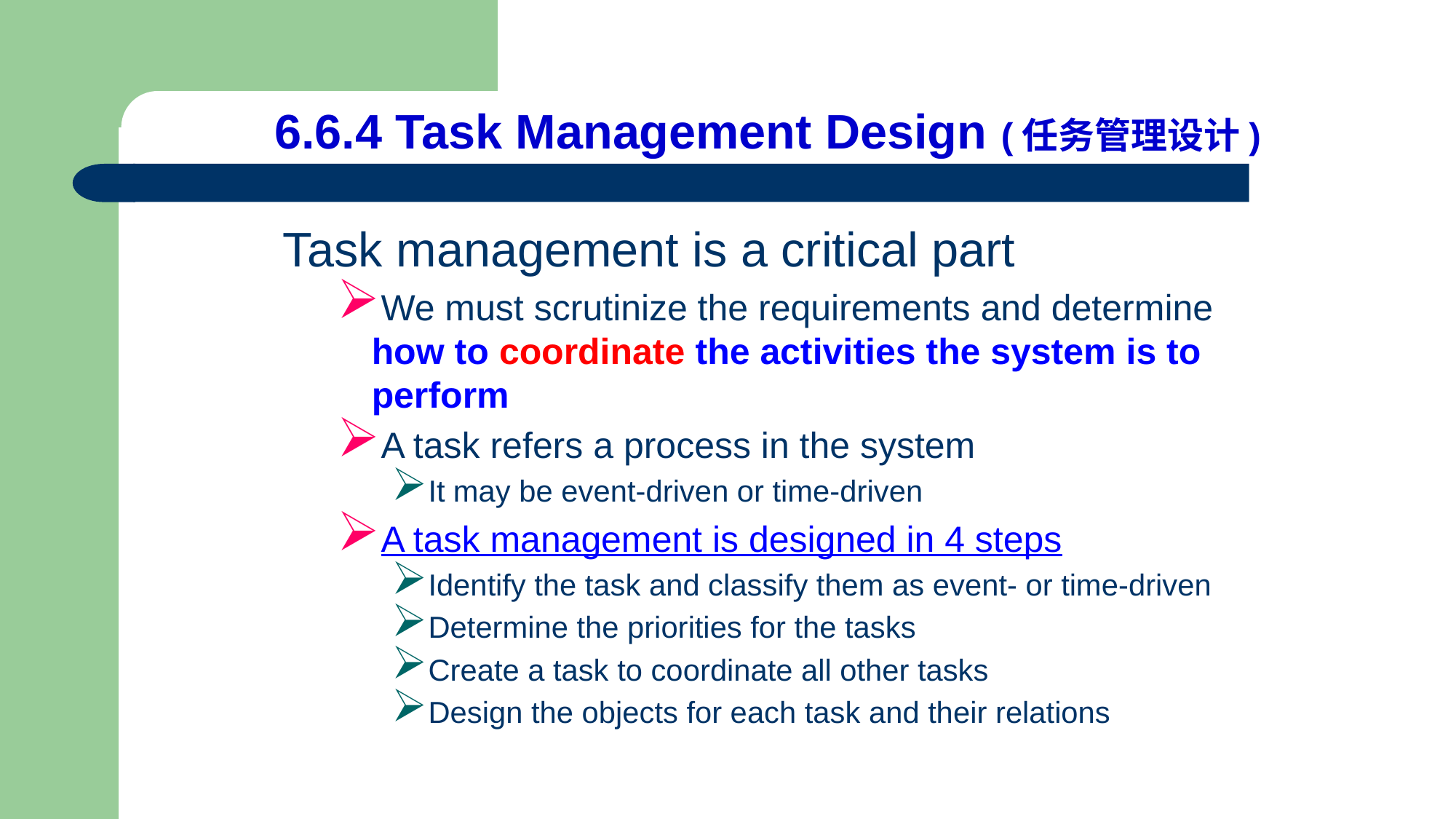

# 6.6.4 Task Management Design (任务管理设计)
Task management is a critical part
We must scrutinize the requirements and determine how to coordinate the activities the system is to perform
A task refers a process in the system
It may be event-driven or time-driven
A task management is designed in 4 steps
Identify the task and classify them as event- or time-driven
Determine the priorities for the tasks
Create a task to coordinate all other tasks
Design the objects for each task and their relations
493